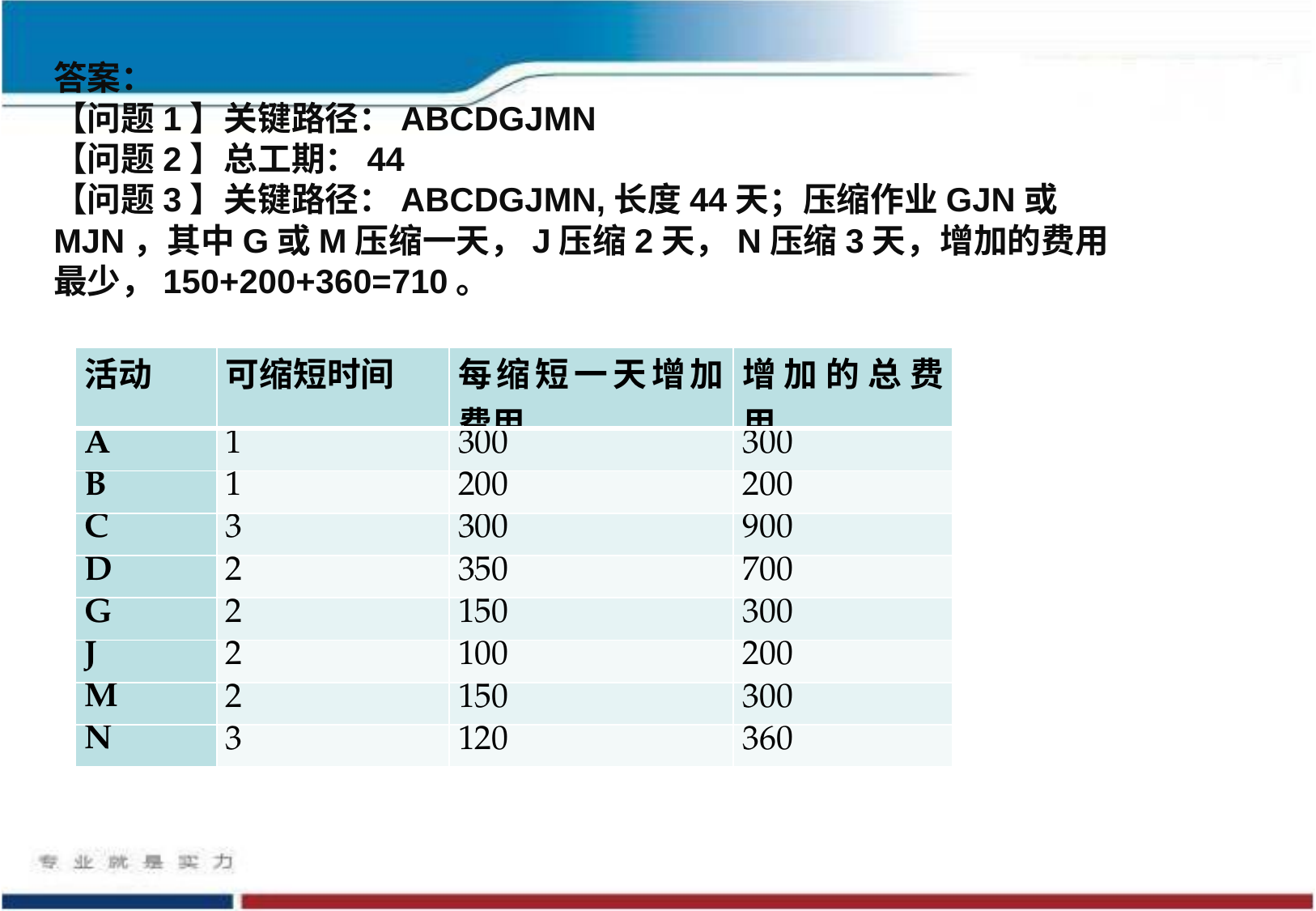

答案：
【问题1】关键路径：ABCDGJMN
【问题2】总工期：44
【问题3】关键路径：ABCDGJMN,长度44天；压缩作业GJN或MJN，其中G或M压缩一天，J压缩2天，N压缩3天，增加的费用最少，150+200+360=710。
| 活动 | 可缩短时间 | 每缩短一天增加费用 | 增加的总费用 |
| --- | --- | --- | --- |
| A | 1 | 300 | 300 |
| B | 1 | 200 | 200 |
| C | 3 | 300 | 900 |
| D | 2 | 350 | 700 |
| G | 2 | 150 | 300 |
| J | 2 | 100 | 200 |
| M | 2 | 150 | 300 |
| N | 3 | 120 | 360 |